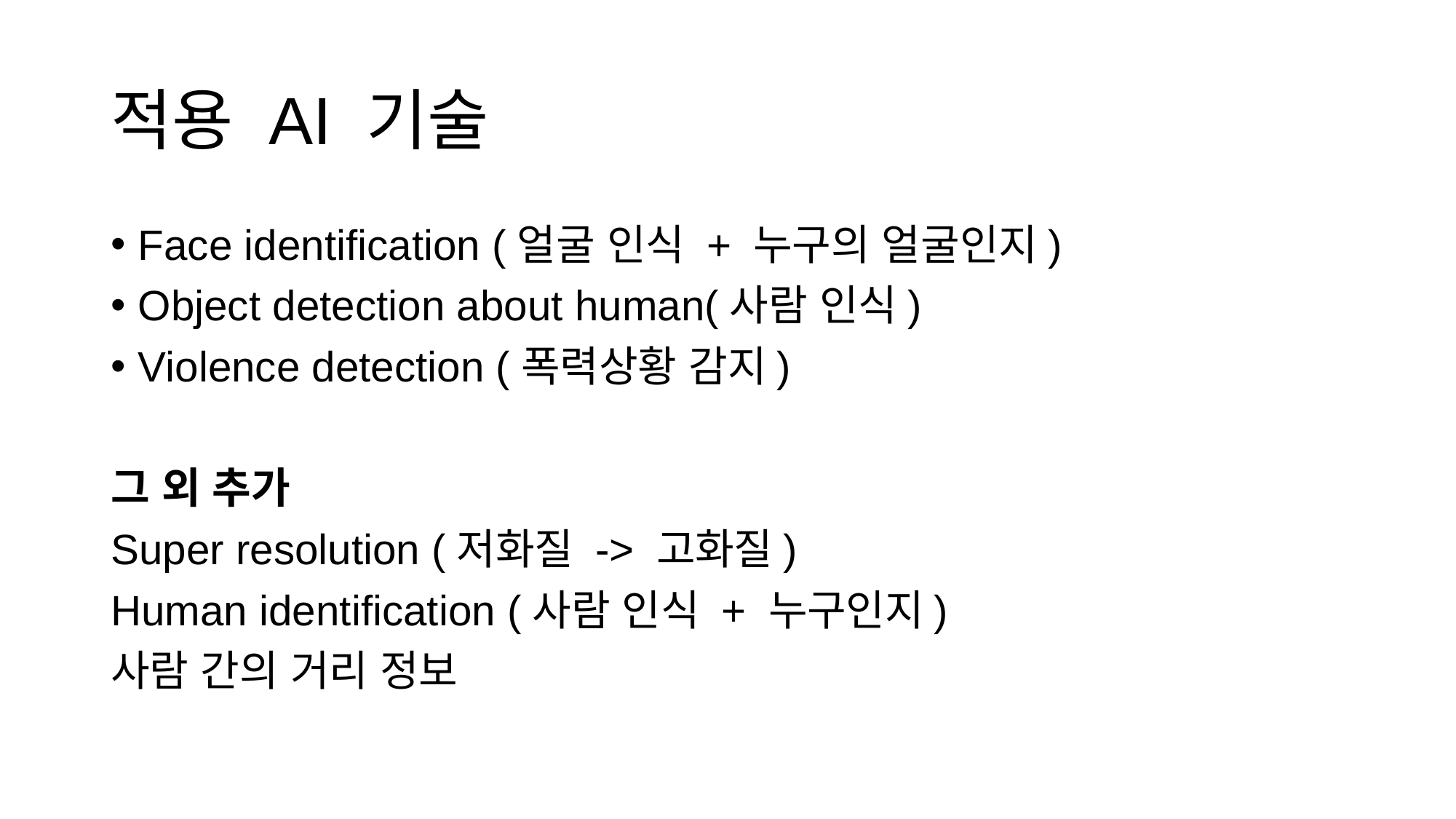

# 적용 AI 기술
Face identification (얼굴 인식 + 누구의 얼굴인지)
Object detection about human(사람 인식)
Violence detection (폭력상황 감지)

그 외 추가
Super resolution (저화질 -> 고화질)
Human identification (사람 인식 + 누구인지)
사람 간의 거리 정보